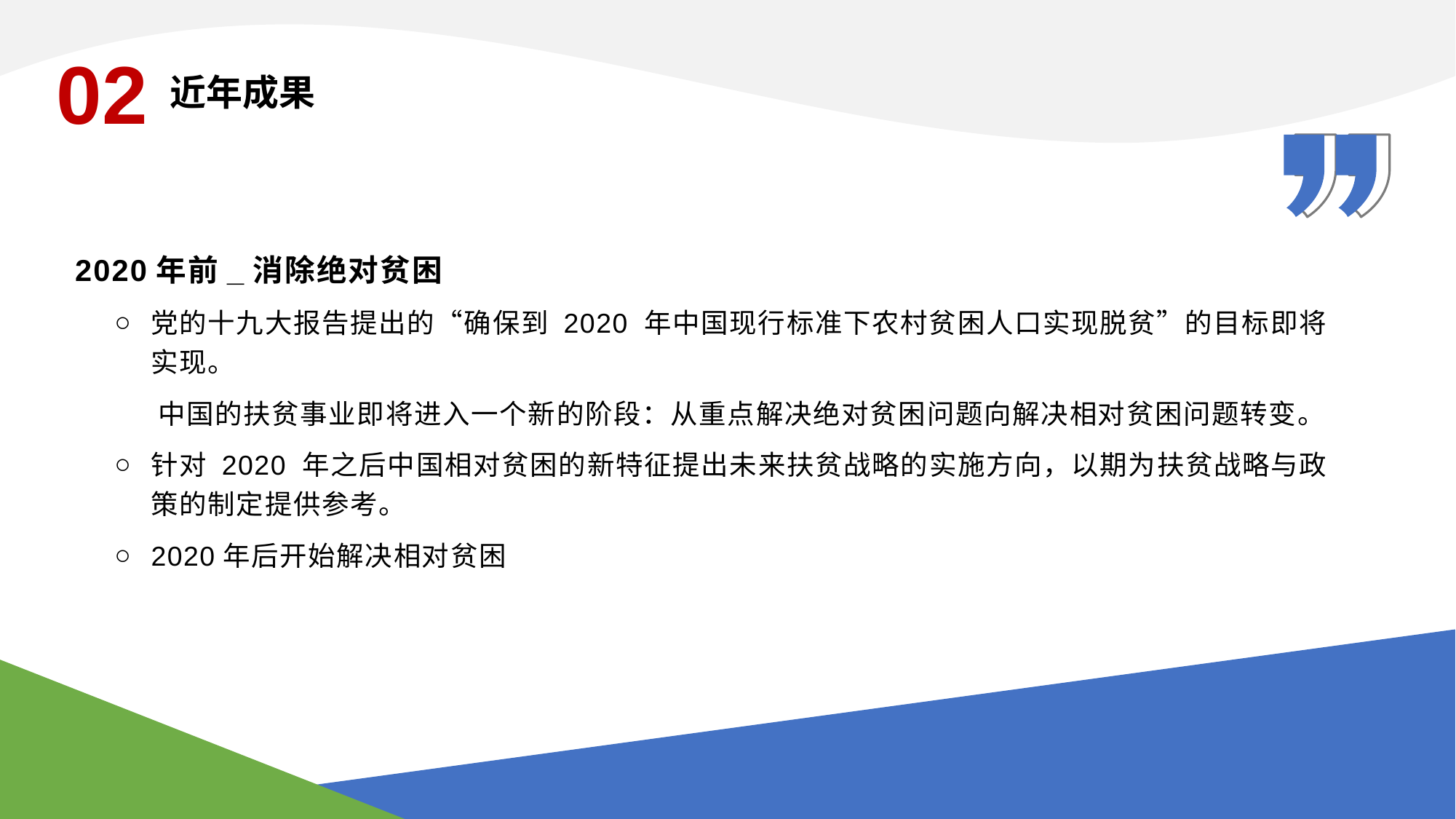

02
近年成果

2020年前_消除绝对贫困
党的十九大报告提出的“确保到 2020 年中国现行标准下农村贫困人口实现脱贫”的目标即将实现。
     中国的扶贫事业即将进入一个新的阶段：从重点解决绝对贫困问题向解决相对贫困问题转变。
针对 2020 年之后中国相对贫困的新特征提出未来扶贫战略的实施方向，以期为扶贫战略与政策的制定提供参考。
2020年后开始解决相对贫困